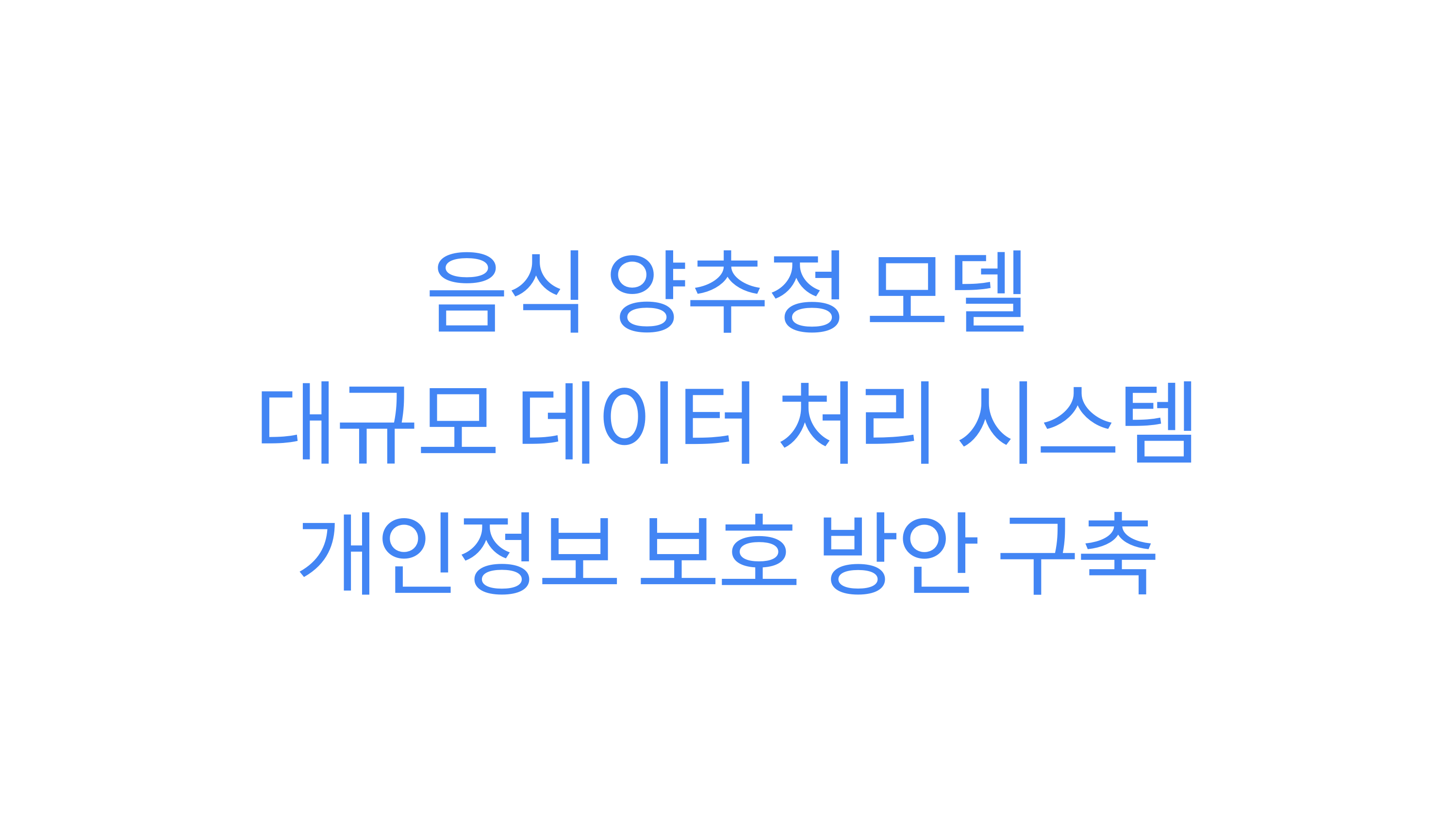

음식 양추정 모델
대규모 데이터 처리 시스템
개인정보 보호 방안 구축